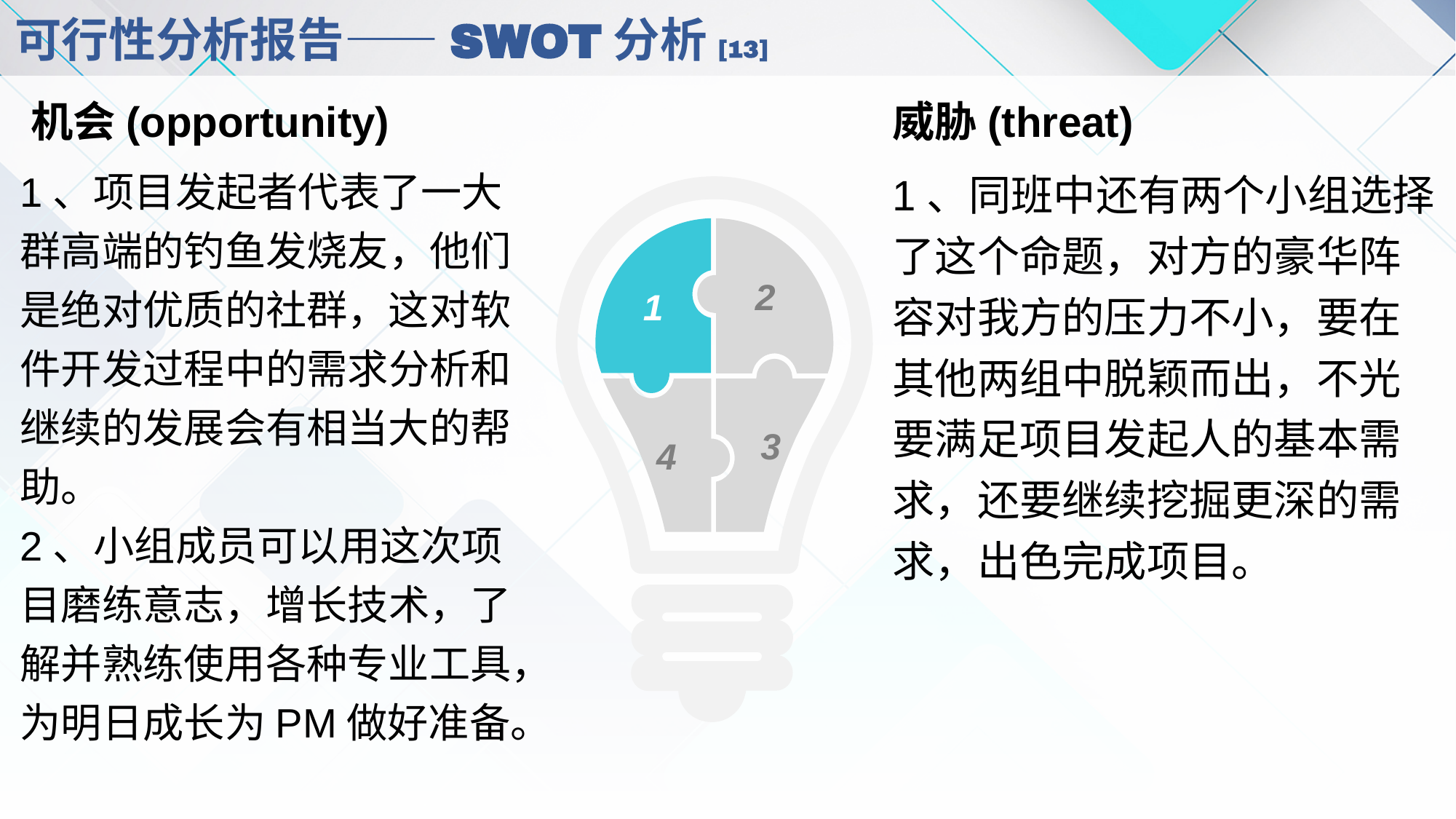

# 可行性分析报告——SWOT分析[13]
威胁(threat)
1、同班中还有两个小组选择了这个命题，对方的豪华阵容对我方的压力不小，要在其他两组中脱颖而出，不光要满足项目发起人的基本需求，还要继续挖掘更深的需求，出色完成项目。
机会(opportunity)
1、项目发起者代表了一大群高端的钓鱼发烧友，他们是绝对优质的社群，这对软件开发过程中的需求分析和继续的发展会有相当大的帮助。
2、小组成员可以用这次项目磨练意志，增长技术，了解并熟练使用各种专业工具，为明日成长为PM做好准备。

1
2
3
4